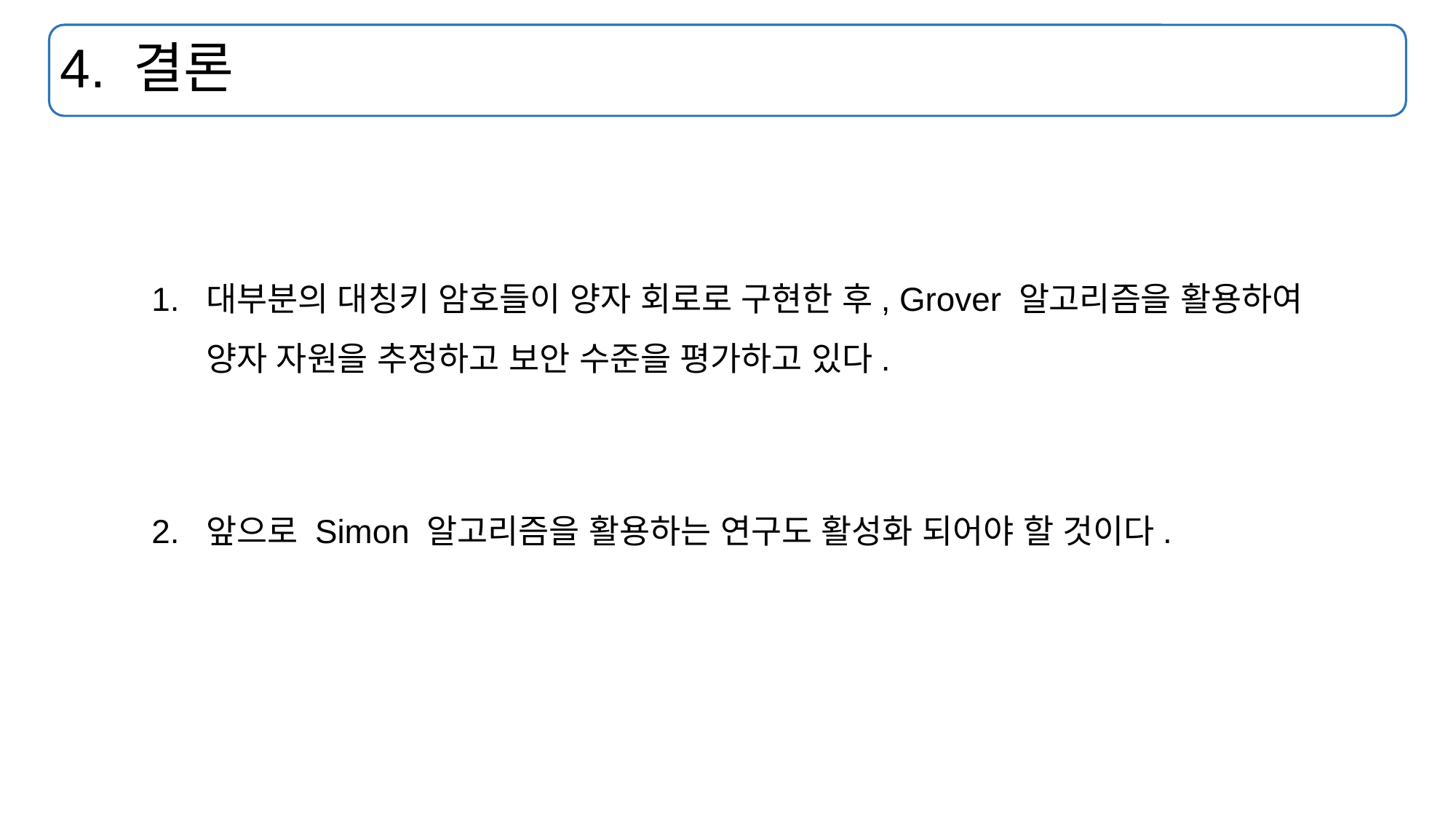

# 4. 결론
대부분의 대칭키 암호들이 양자 회로로 구현한 후, Grover 알고리즘을 활용하여 양자 자원을 추정하고 보안 수준을 평가하고 있다.
앞으로 Simon 알고리즘을 활용하는 연구도 활성화 되어야 할 것이다.